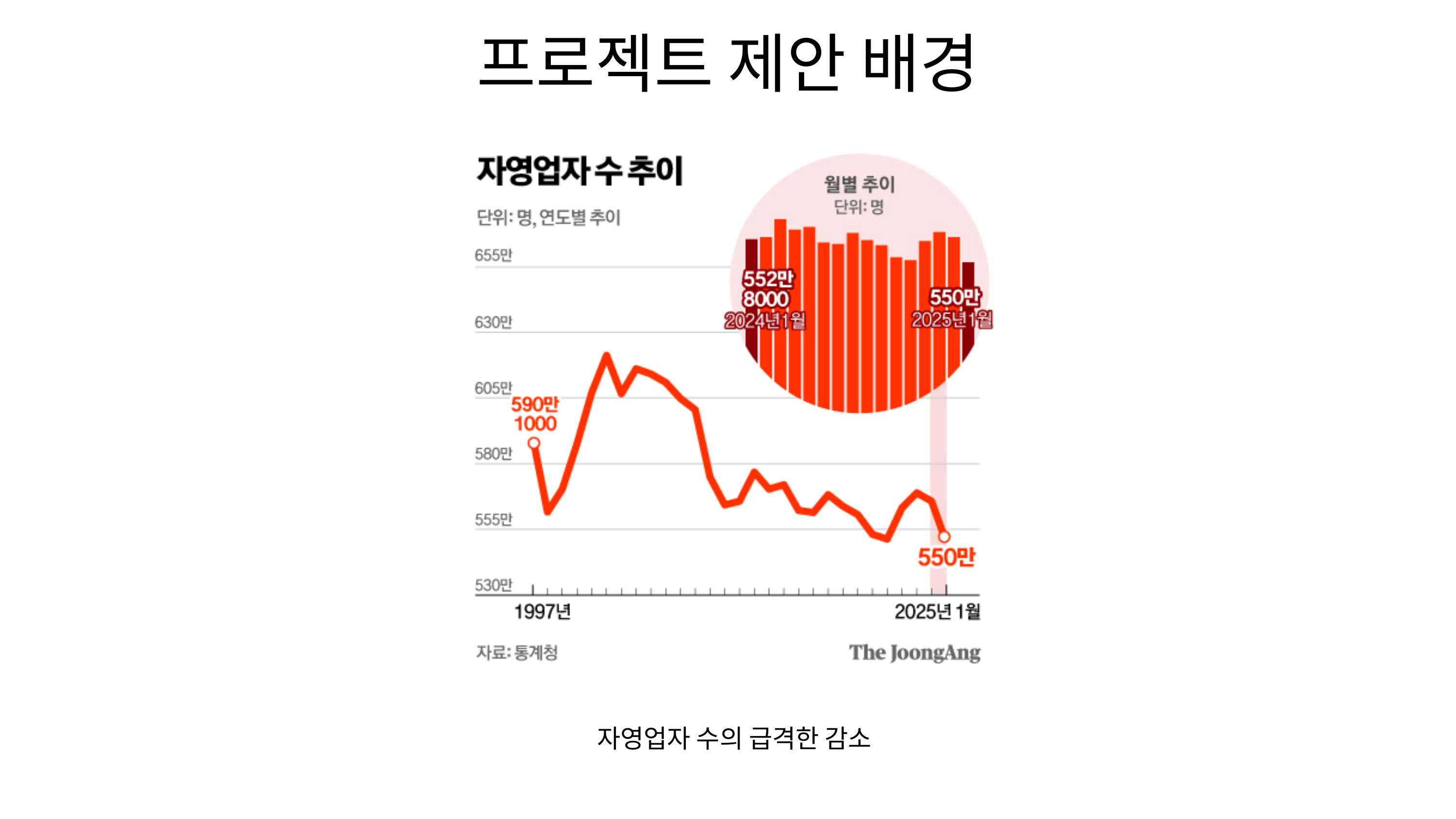

프로젝트 제안 배경

자영업자 수의 급격한 감소